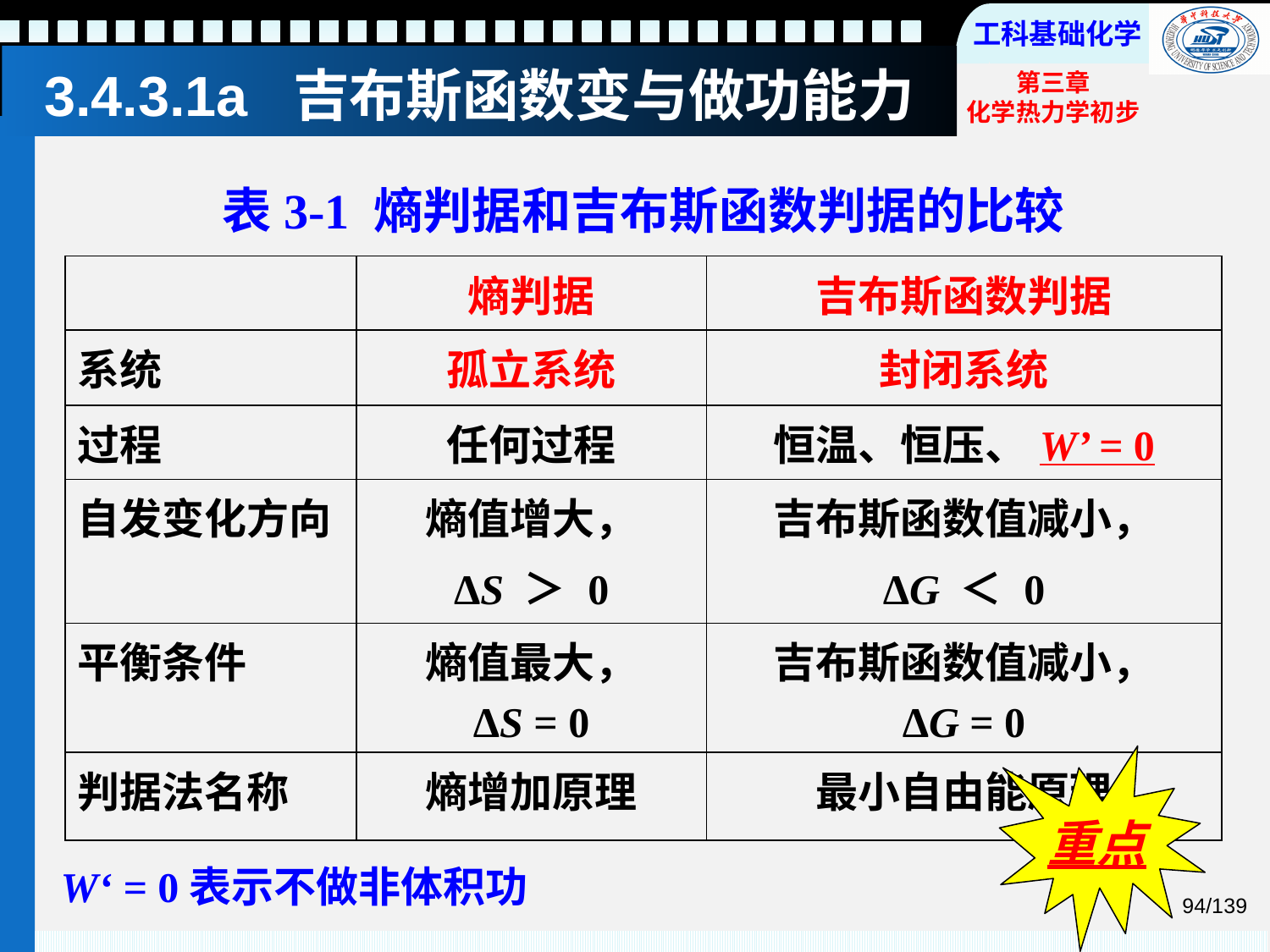

# 3.4.3.1a  吉布斯函数变与做功能力
表3-1 熵判据和吉布斯函数判据的比较
|  | 熵判据 | 吉布斯函数判据 |
| --- | --- | --- |
| 系统 | 孤立系统 | 封闭系统 |
| 过程 | 任何过程 | 恒温、恒压、W’ = 0 |
| 自发变化方向 | 熵值增大， ΔS ＞ 0 | 吉布斯函数值减小， ΔG ＜ 0 |
| 平衡条件 | 熵值最大， ΔS = 0 | 吉布斯函数值减小， ΔG = 0 |
| 判据法名称 | 熵增加原理 | 最小自由能原理 |
|  |  |  |

重点
W‘ = 0表示不做非体积功